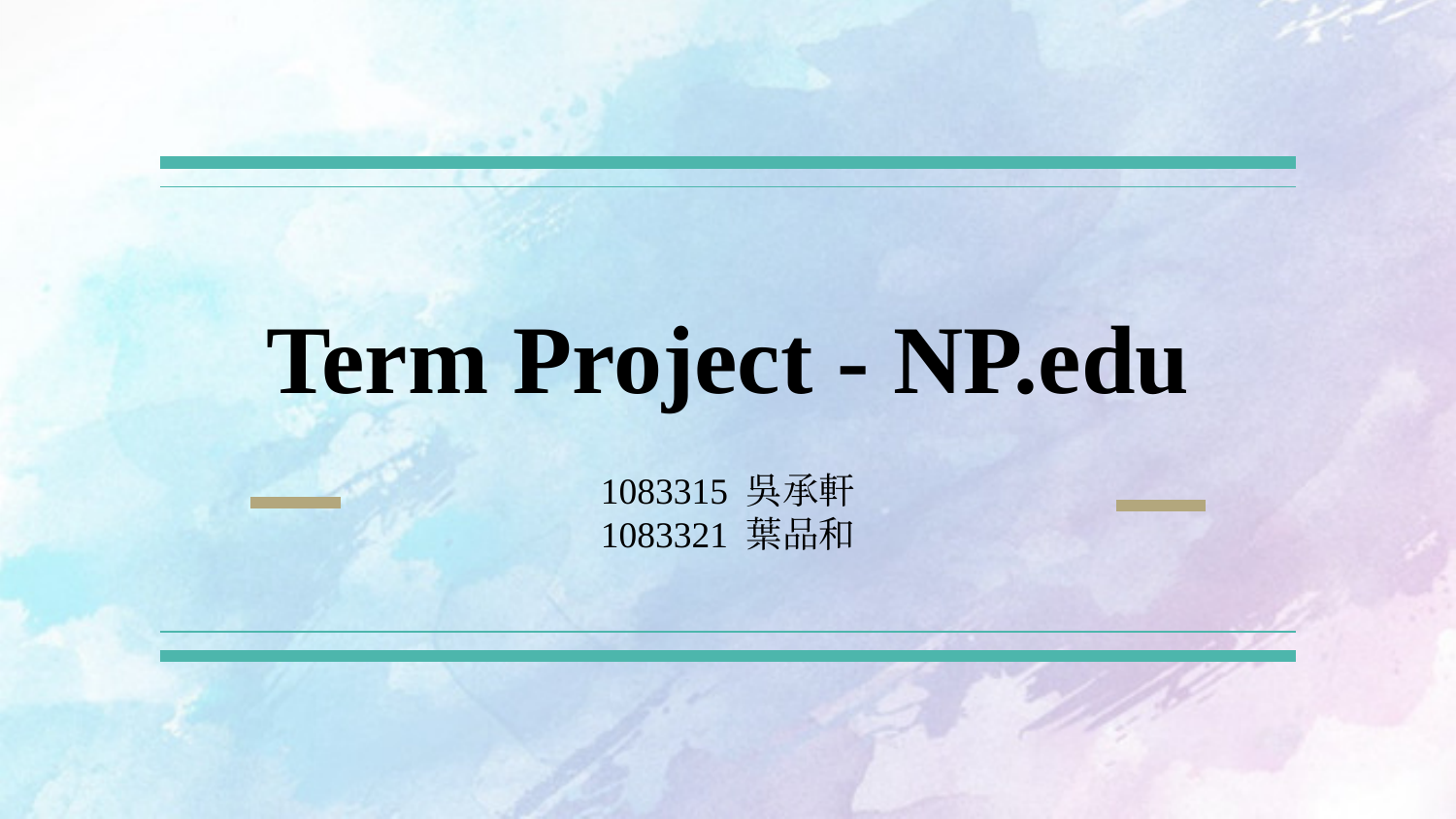

# Term Project - NP.edu
1083315 吳承軒
1083321 葉品和